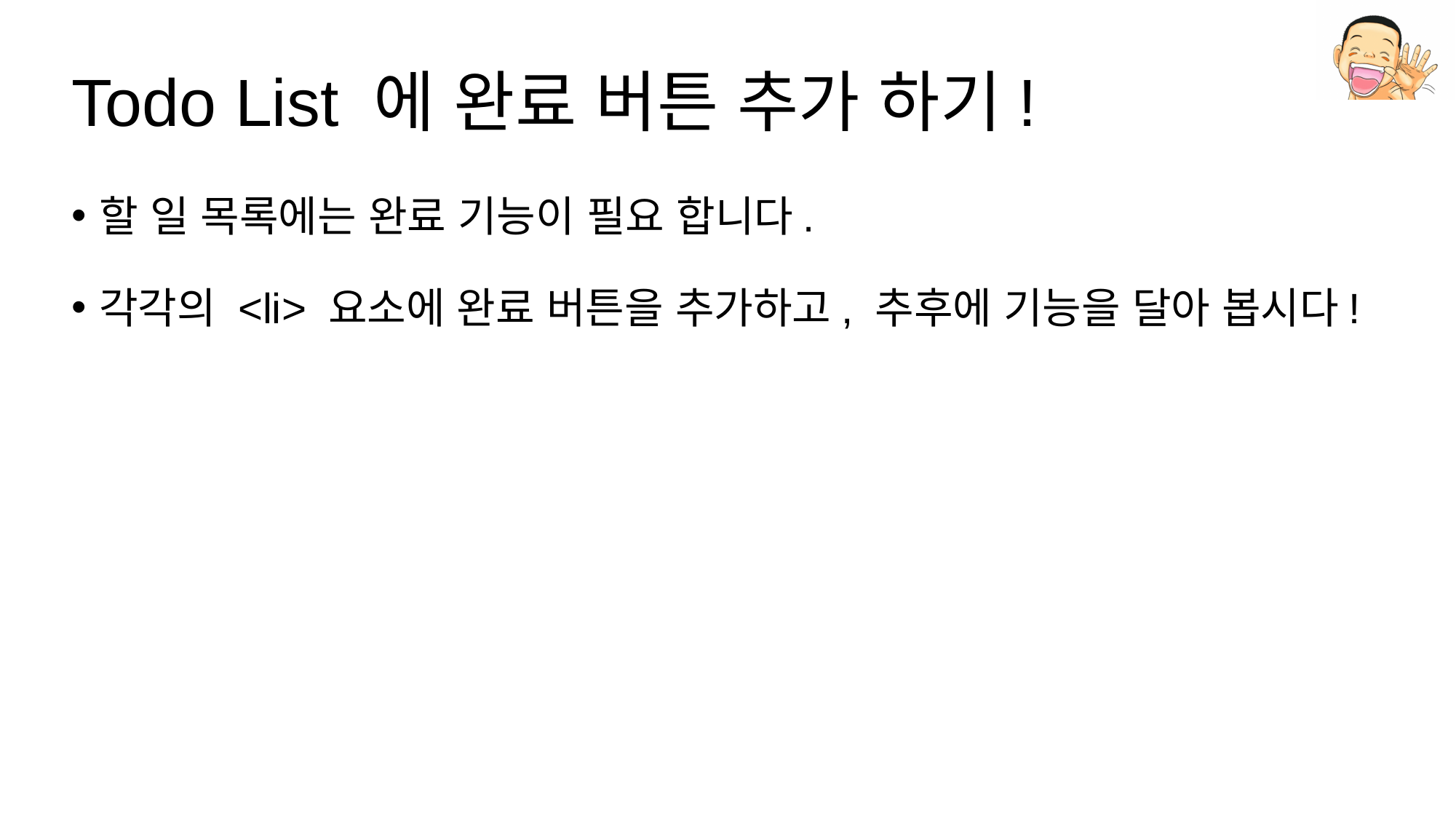

# Todo List 에 완료 버튼 추가 하기!
할 일 목록에는 완료 기능이 필요 합니다.
각각의 <li> 요소에 완료 버튼을 추가하고, 추후에 기능을 달아 봅시다!